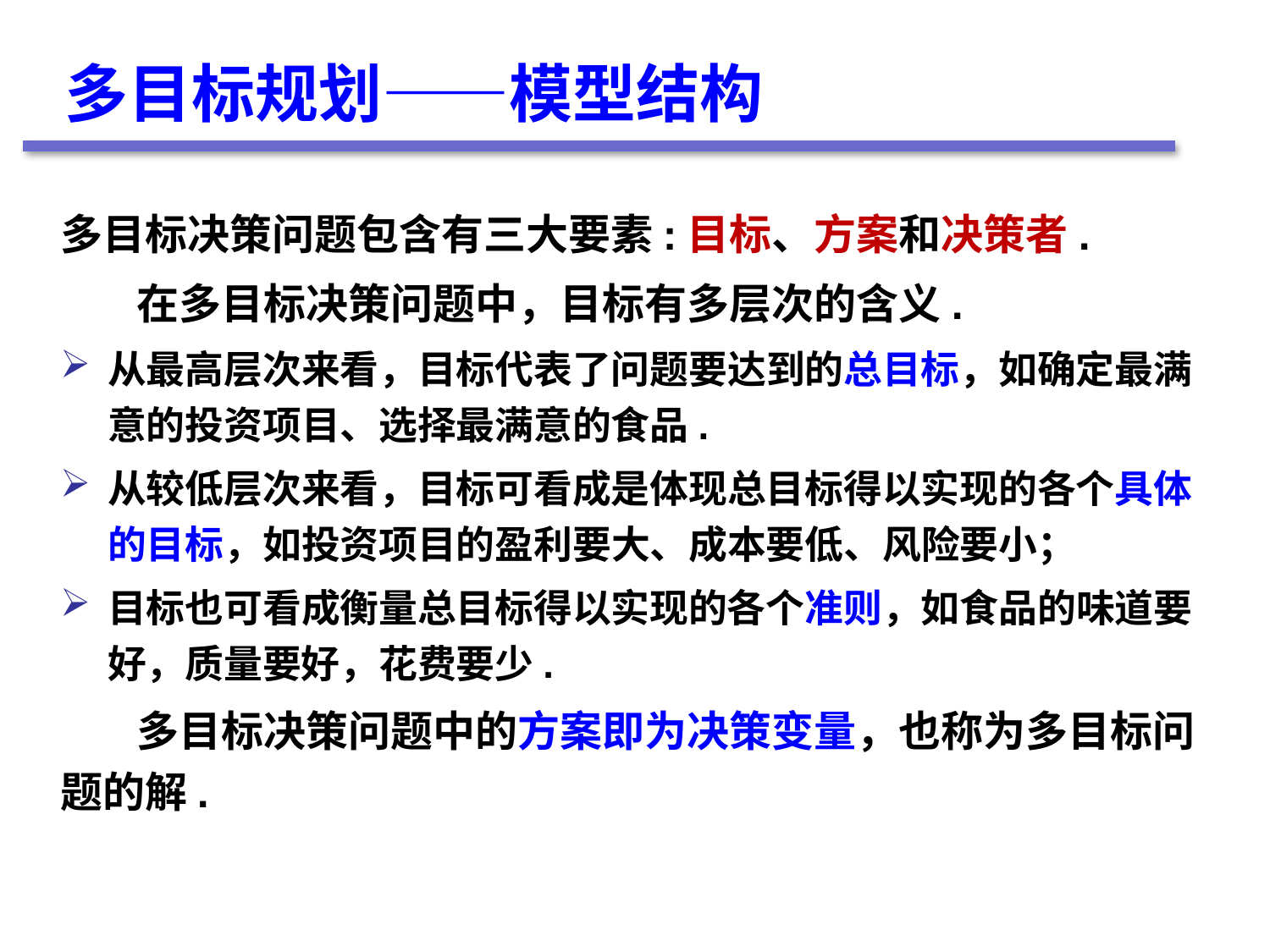

多目标规划——模型结构
多目标决策问题包含有三大要素:目标、方案和决策者.
       在多目标决策问题中，目标有多层次的含义.
从最高层次来看，目标代表了问题要达到的总目标，如确定最满意的投资项目、选择最满意的食品.
从较低层次来看，目标可看成是体现总目标得以实现的各个具体的目标，如投资项目的盈利要大、成本要低、风险要小；
目标也可看成衡量总目标得以实现的各个准则，如食品的味道要好，质量要好，花费要少.
       多目标决策问题中的方案即为决策变量，也称为多目标问题的解.